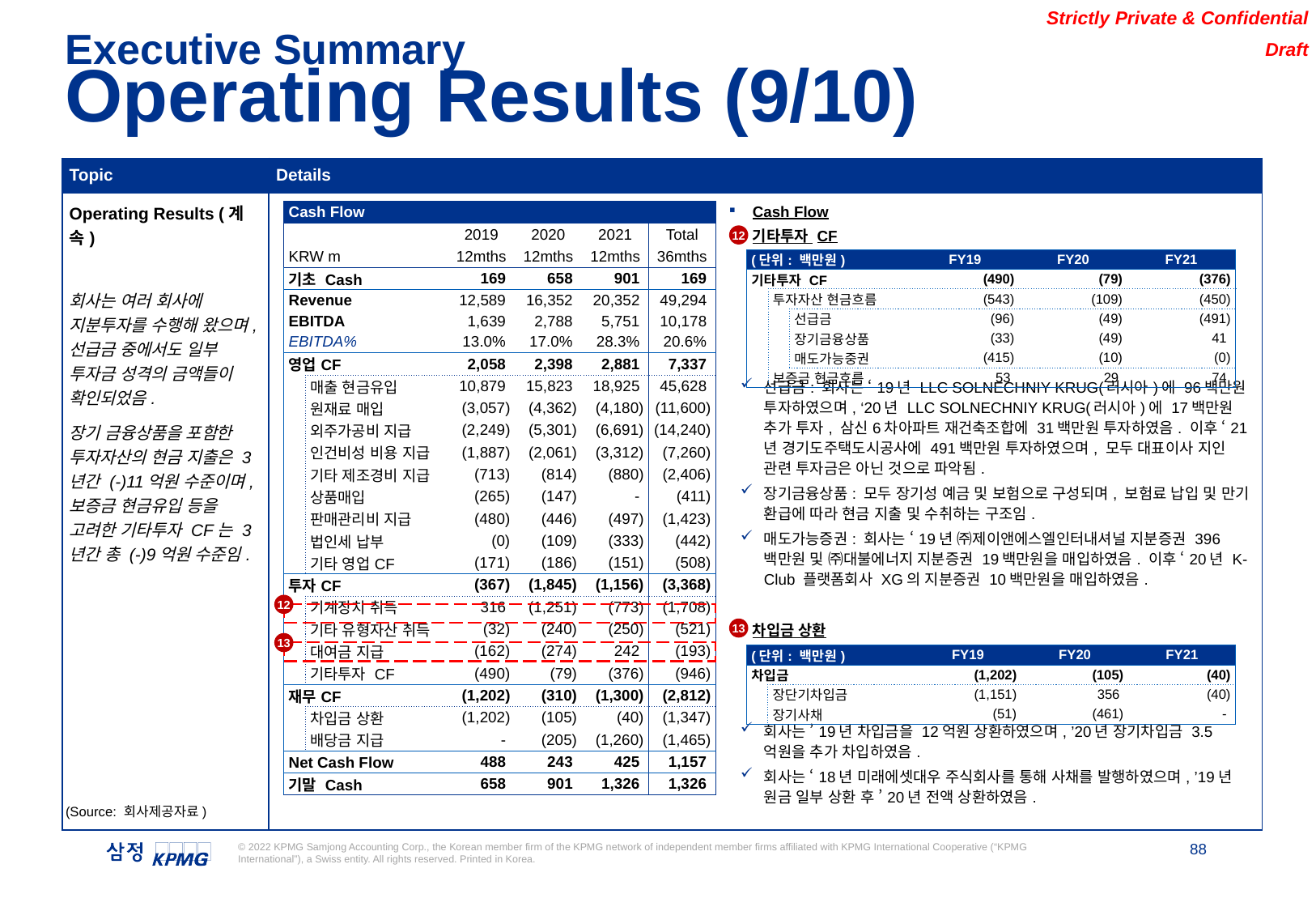

Executive Summary
Operating Results (9/10)
| Topic | Details |
| --- | --- |
| Operating Results (계속) 회사는 여러 회사에 지분투자를 수행해 왔으며, 선급금 중에서도 일부 투자금 성격의 금액들이 확인되었음. 장기 금융상품을 포함한 투자자산의 현금 지출은 3년간 (-)11억원 수준이며, 보증금 현금유입 등을 고려한 기타투자 CF는 3년간 총 (-)9억원 수준임. | Cash Flow 기타투자 CF 선급금: 회사는 ‘19년 LLC SOLNECHNIY KRUG(러시아)에 96백만원 투자하였으며, ‘20년 LLC SOLNECHNIY KRUG(러시아)에 17백만원 추가 투자, 삼신6차아파트 재건축조합에 31백만원 투자하였음. 이후 ‘21년 경기도주택도시공사에 491백만원 투자하였으며, 모두 대표이사 지인 관련 투자금은 아닌 것으로 파악됨. 장기금융상품: 모두 장기성 예금 및 보험으로 구성되며, 보험료 납입 및 만기 환급에 따라 현금 지출 및 수취하는 구조임. 매도가능증권: 회사는 ‘19년 ㈜제이앤에스엘인터내셔널 지분증권 396백만원 및 ㈜대불에너지 지분증권 19백만원을 매입하였음. 이후 ‘20년 K-Club 플랫폼회사 XG의 지분증권 10백만원을 매입하였음. 차입금 상환 회사는 ’19년 차입금을 12억원 상환하였으며, ’20년 장기차입금 3.5억원을 추가 차입하였음. 회사는 ‘18년 미래에셋대우 주식회사를 통해 사채를 발행하였으며, ’19년 원금 일부 상환 후 ’20년 전액 상환하였음. |
| Cash Flow |  |  |  |  |  |  |
| --- | --- | --- | --- | --- | --- | --- |
|  |  |  | 2019 | 2020 | 2021 | Total |
| KRW m |  |  | 12mths | 12mths | 12mths | 36mths |
| 기초 Cash |  |  | 169 | 658 | 901 | 169 |
| Revenue |  |  | 12,589 | 16,352 | 20,352 | 49,294 |
| EBITDA |  |  | 1,639 | 2,788 | 5,751 | 10,178 |
| EBITDA% |  |  | 13.0% | 17.0% | 28.3% | 20.6% |
| 영업CF |  |  | 2,058 | 2,398 | 2,881 | 7,337 |
|  | 매출 현금유입 |  | 10,879 | 15,823 | 18,925 | 45,628 |
|  | 원재료 매입 |  | (3,057) | (4,362) | (4,180) | (11,600) |
|  | 외주가공비 지급 |  | (2,249) | (5,301) | (6,691) | (14,240) |
|  | 인건비성 비용 지급 |  | (1,887) | (2,061) | (3,312) | (7,260) |
|  | 기타 제조경비 지급 |  | (713) | (814) | (880) | (2,406) |
|  | 상품매입 |  | (265) | (147) | - | (411) |
|  | 판매관리비 지급 |  | (480) | (446) | (497) | (1,423) |
|  | 법인세 납부 |  | (0) | (109) | (333) | (442) |
|  | 기타 영업CF |  | (171) | (186) | (151) | (508) |
| 투자CF |  |  | (367) | (1,845) | (1,156) | (3,368) |
|  | 기계장치 취득 |  | 316 | (1,251) | (773) | (1,708) |
|  | 기타 유형자산 취득 |  | (32) | (240) | (250) | (521) |
|  | 대여금 지급 |  | (162) | (274) | 242 | (193) |
|  | 기타투자 CF |  | (490) | (79) | (376) | (946) |
| 재무CF |  |  | (1,202) | (310) | (1,300) | (2,812) |
|  | 차입금 상환 |  | (1,202) | (105) | (40) | (1,347) |
|  | 배당금 지급 |  | - | (205) | (1,260) | (1,465) |
| Net Cash Flow |  |  | 488 | 243 | 425 | 1,157 |
| 기말 Cash |  |  | 658 | 901 | 1,326 | 1,326 |
12
| (단위: 백만원) |  |  | FY19 | FY20 | FY21 |
| --- | --- | --- | --- | --- | --- |
| 기타투자 CF |  |  | (490) | (79) | (376) |
|  | 투자자산 현금흐름 |  | (543) | (109) | (450) |
|  |  | 선급금 | (96) | (49) | (491) |
|  |  | 장기금융상품 | (33) | (49) | 41 |
|  |  | 매도가능중권 | (415) | (10) | (0) |
|  | 보증금 현금흐름 |  | 53 | 29 | 74 |
12

13
13

| (단위: 백만원) |  |  | FY19 | FY20 | FY21 |
| --- | --- | --- | --- | --- | --- |
| 차입금 |  |  | (1,202) | (105) | (40) |
|  | 장단기차입금 |  | (1,151) | 356 | (40) |
|  | 장기사채 |  | (51) | (461) | - |
(Source: 회사제공자료)